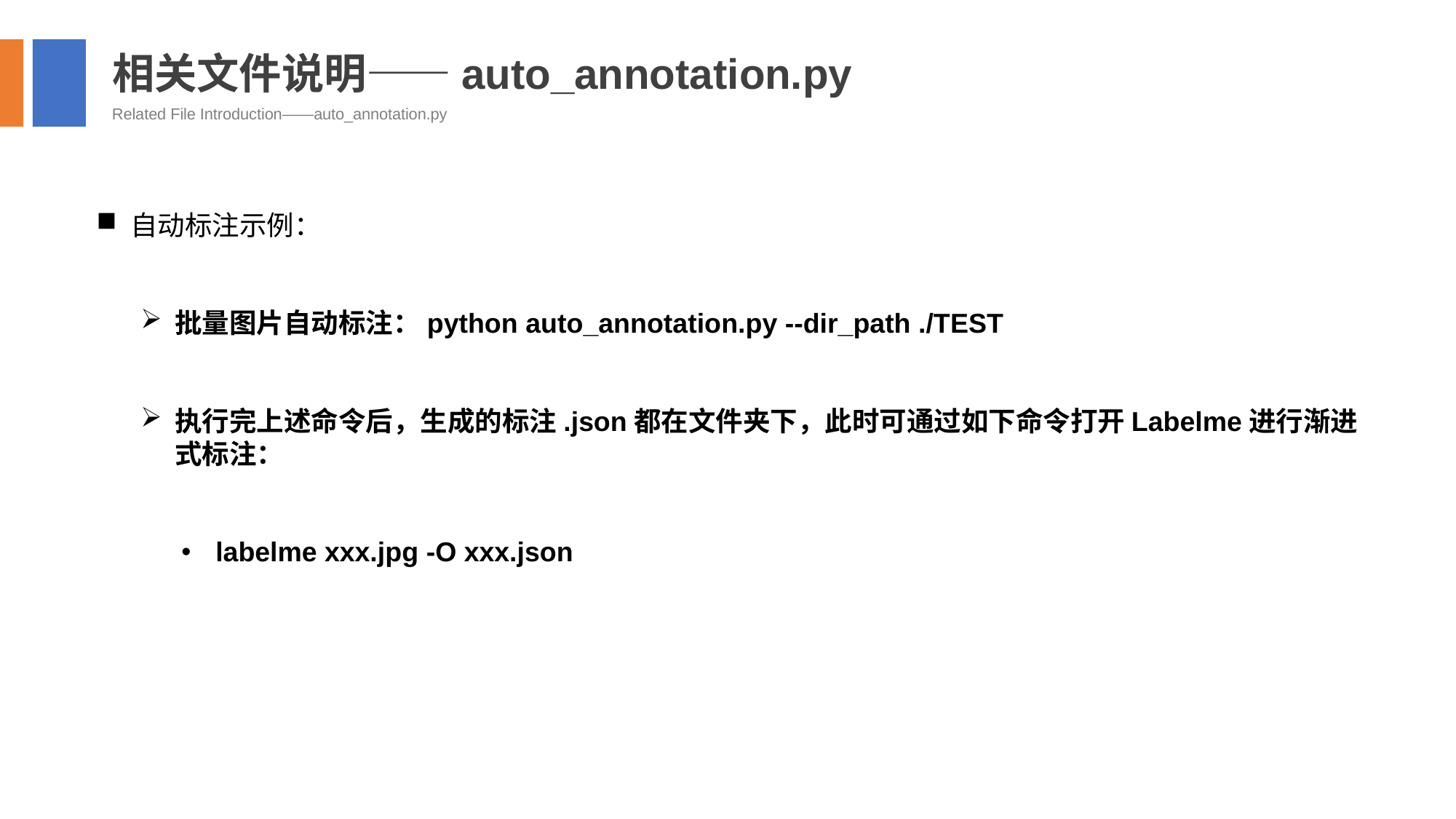

相关文件说明——auto_annotation.py
Related File Introduction——auto_annotation.py
自动标注示例：
批量图片自动标注：python auto_annotation.py --dir_path ./TEST
执行完上述命令后，生成的标注.json都在文件夹下，此时可通过如下命令打开Labelme进行渐进式标注：
labelme xxx.jpg -O xxx.json